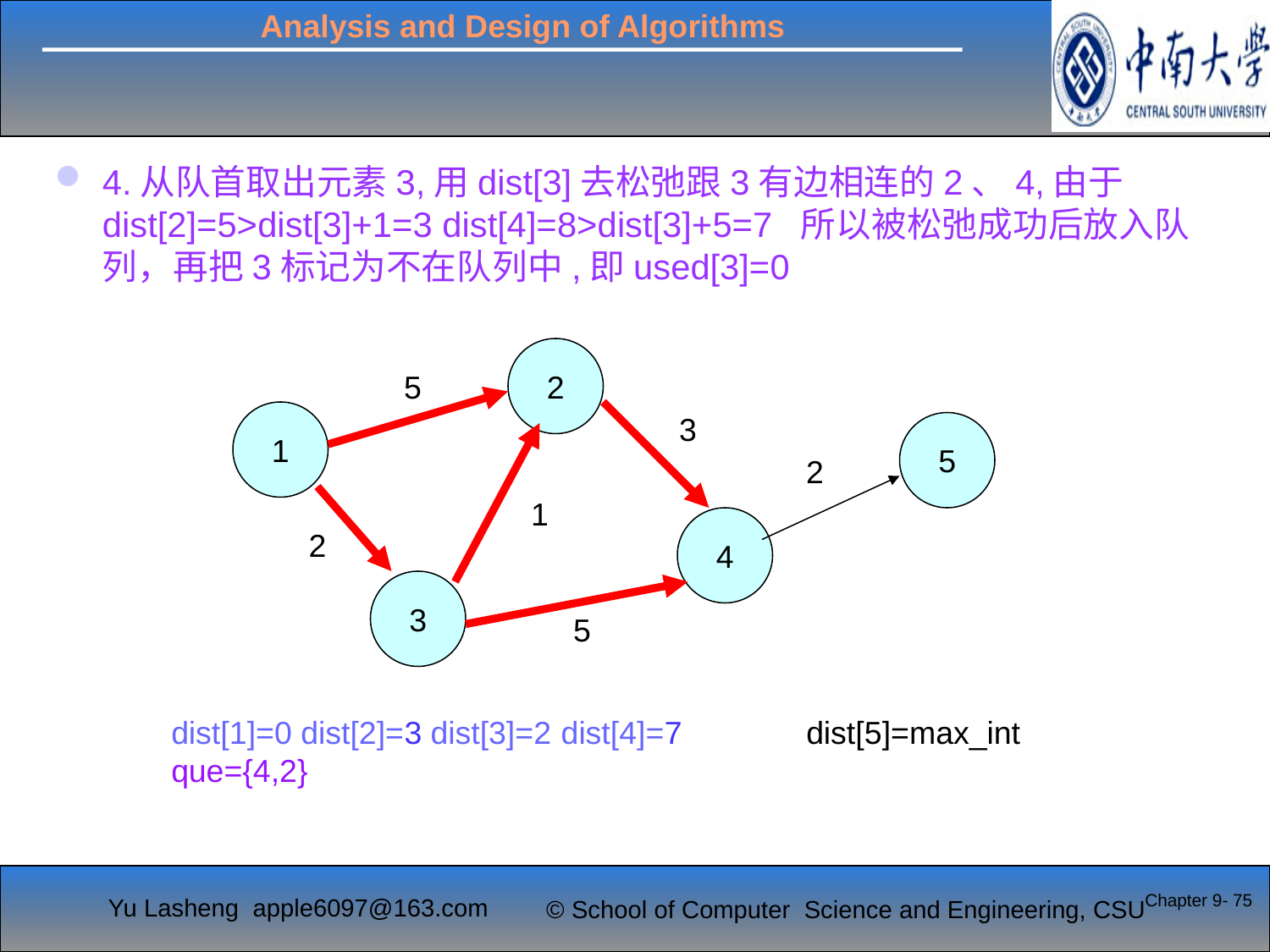

#
4.从队首取出元素3,用dist[3]去松弛跟3有边相连的2、4,由于dist[2]=5>dist[3]+1=3 dist[4]=8>dist[3]+5=7  所以被松弛成功后放入队列，再把3标记为不在队列中,即used[3]=0
2
5

1

3
5

2

1
4
2
3

5
dist[1]=0 dist[2]=3 dist[3]=2	 dist[4]=7	dist[5]=max_int
que={4,2}

Chapter 9- 75